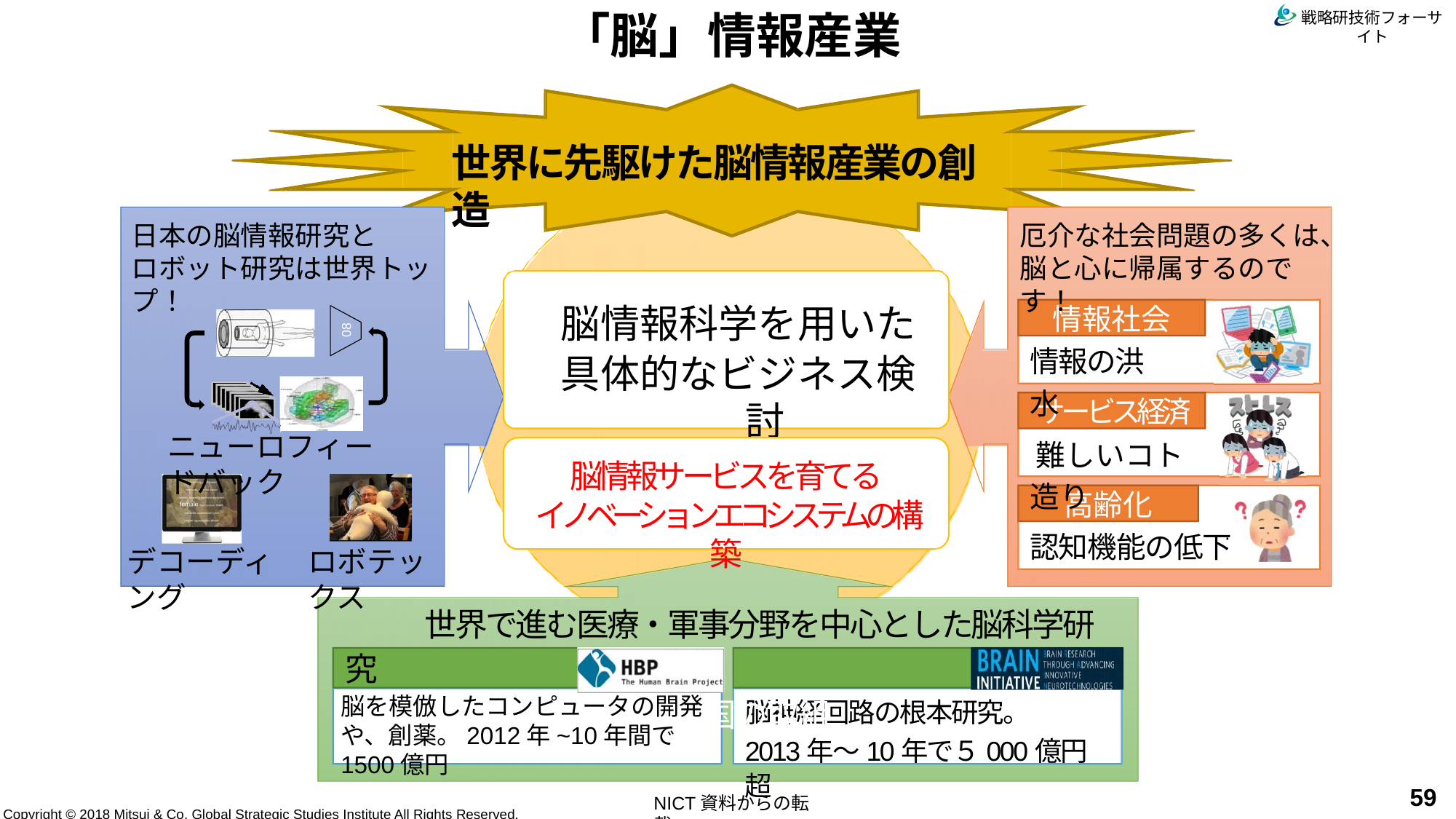

「脳」情報産業

世界に先駆けた脳情報産業の創造

日本の脳情報研究と
ロボット研究は世界トップ！
厄介な社会問題の多くは、
脳と心に帰属するのです！

情報社会 情報の洪水
脳情報科学を用いた
具体的なビジネス検討

08

サービス経済
難しいコト造り

ニューロフィードバック

脳情報サービスを育てる
イノベーションエコシステムの構築

高齢化
認知機能の低下

デコーディング
ロボテックス

世界で進む医療・軍事分野を中心とした脳科学研究
  EUの取組	米国の取組

脳を模倣したコンピュータの開発や、創薬。2012年~10年間で1500億円

脳神経回路の根本研究。
2013年～10年で５000億円超
59
NICT資料からの転載